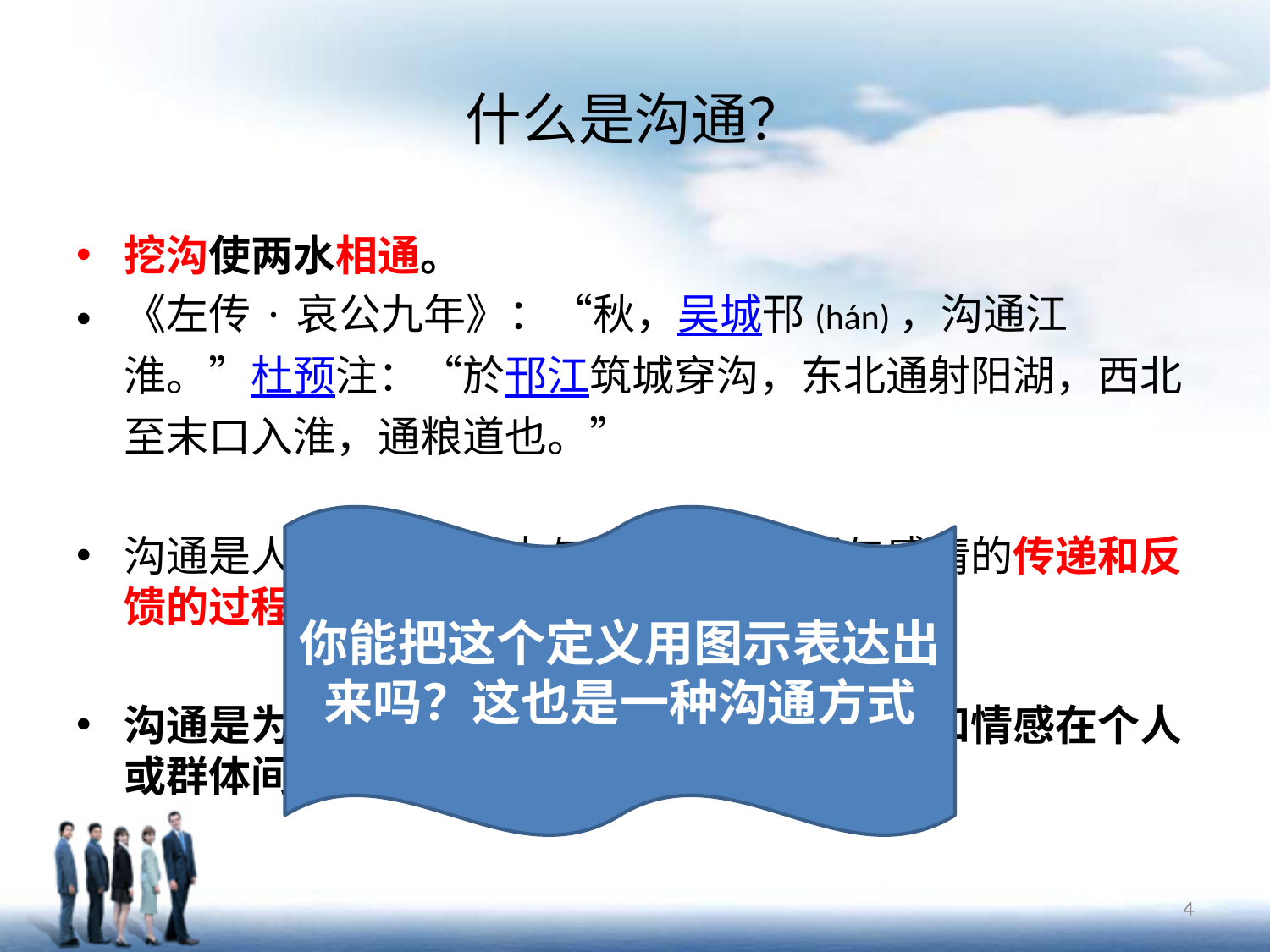

# 什么是沟通？
挖沟使两水相通。
《左传·哀公九年》：“秋，吴城邗(hán)，沟通江淮。”杜预注：“於邗江筑城穿沟，东北通射阳湖，西北至末口入淮，通粮道也。”

沟通是人与人之间、人与群体之间思想与感情的传递和反馈的过程，以求思想达成一致和感情的通畅。

沟通是为了一个设定的目标，把信息、思想和情感在个人或群体间传递，并且达成共同协议的过程。
你能把这个定义用图示表达出来吗？这也是一种沟通方式
4